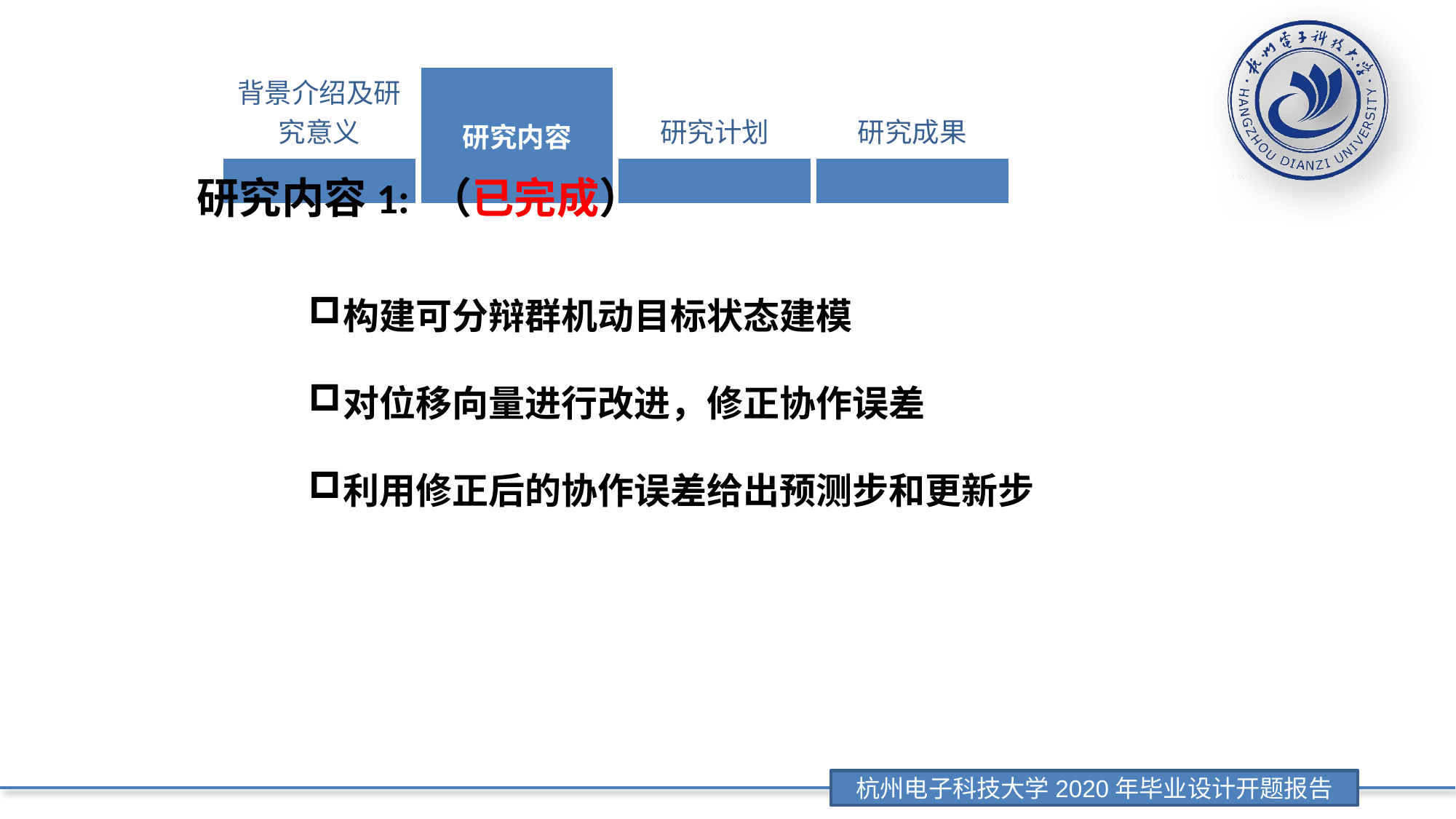

| 背景介绍及研究意义 | 研究内容 | 研究计划 | 研究成果 |
| --- | --- | --- | --- |
|  |  |  |  |
研究内容1: （已完成）

构建可分辩群机动目标状态建模

对位移向量进行改进，修正协作误差

利用修正后的协作误差给出预测步和更新步